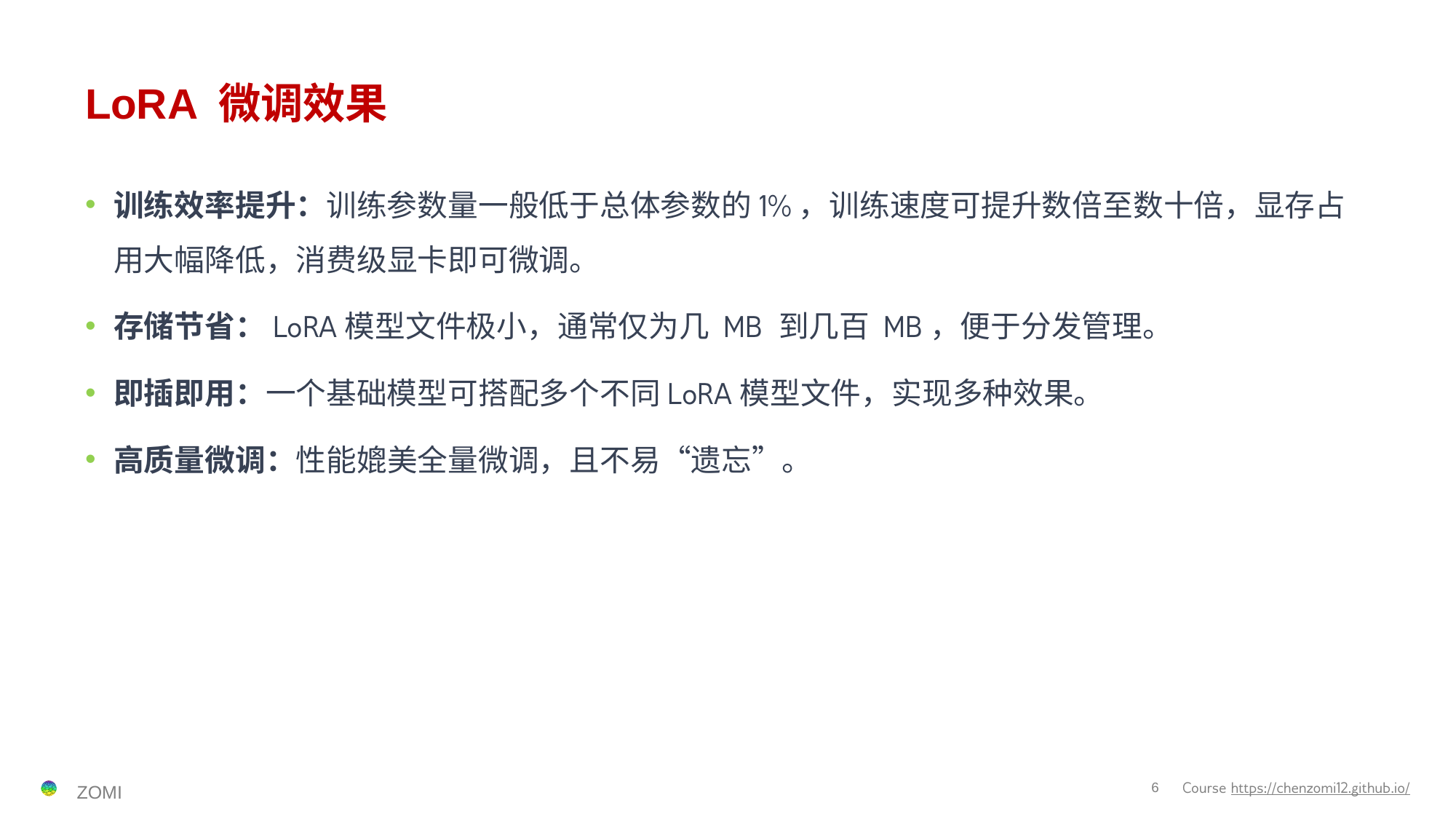

# LoRA 微调效果
训练效率提升：训练参数量一般低于总体参数的1%，训练速度可提升数倍至数十倍，显存占用大幅降低，消费级显卡即可微调。
存储节省：LoRA模型文件极小，通常仅为几 MB 到几百 MB，便于分发管理。
即插即用：一个基础模型可搭配多个不同LoRA模型文件，实现多种效果。
高质量微调：性能媲美全量微调，且不易“遗忘”。